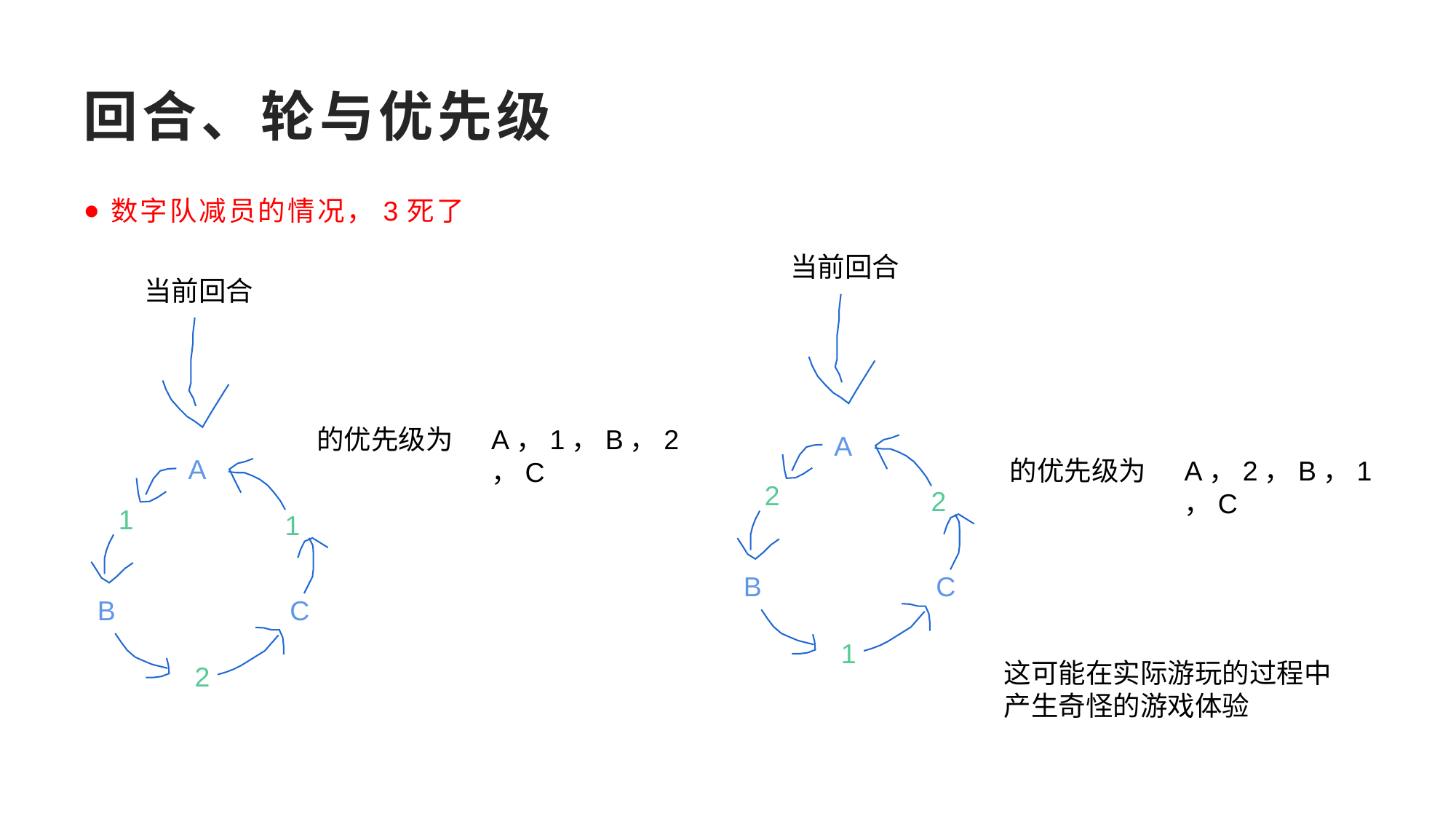

# 回合、轮与优先级
数字队减员的情况，3死了
当前回合
当前回合

的优先级为
A，1，B，2，C
A

2
2

B
C

1

A
的优先级为
A，2，B，1，C

1
1

B
C

这可能在实际游玩的过程中产生奇怪的游戏体验
2